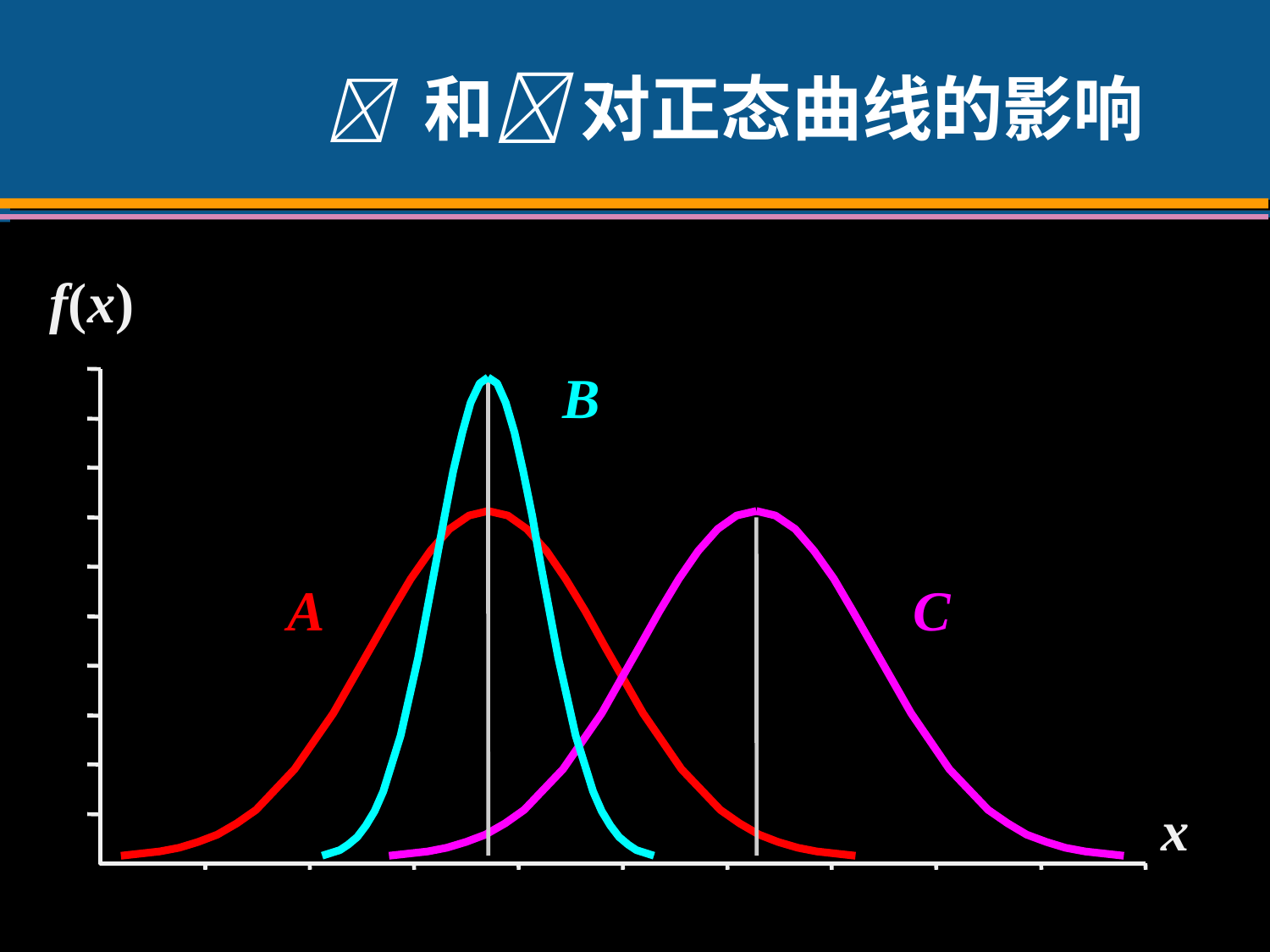

# μ 和σ 对正态曲线的影响

f(x)
B

A
C
x